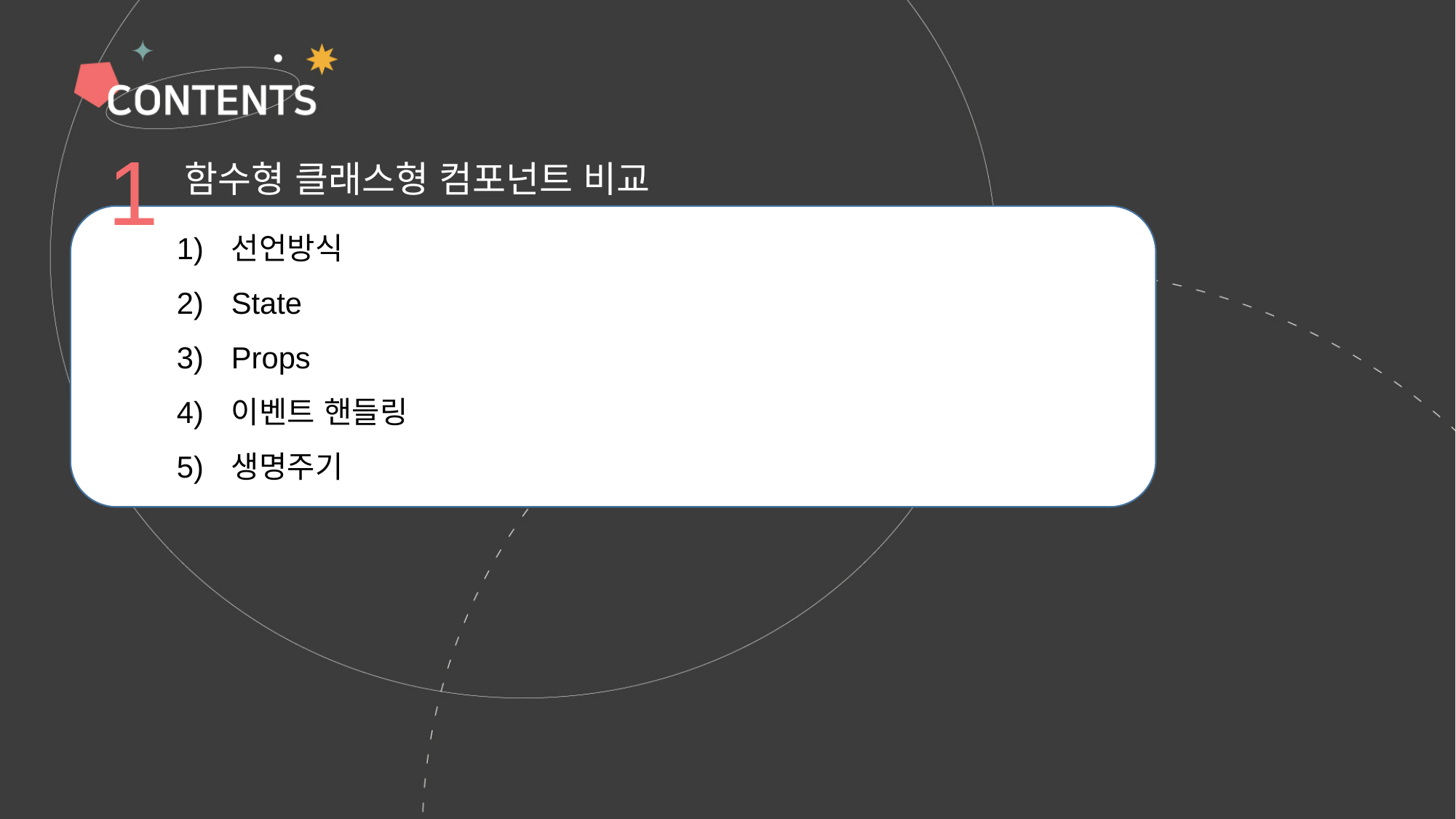

1
함수형 클래스형 컴포넌트 비교
선언방식
State
Props
이벤트 핸들링
생명주기